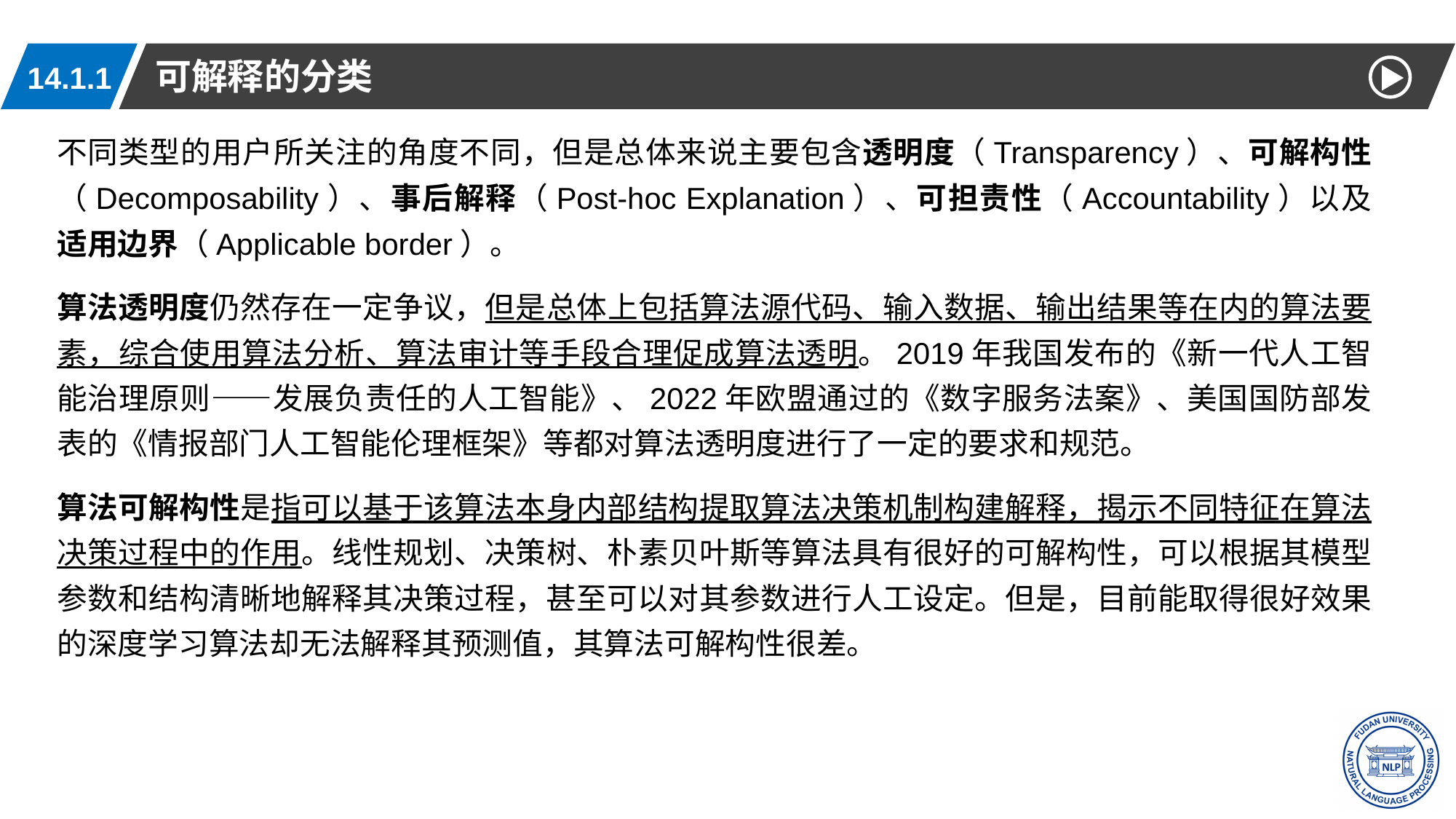

可解释的分类
14.1.1

不同类型的用户所关注的角度不同，但是总体来说主要包含透明度（Transparency）、可解构性（Decomposability）、事后解释（Post-hoc Explanation）、可担责性（Accountability）以及适用边界（Applicable border）。
算法透明度仍然存在一定争议，但是总体上包括算法源代码、输入数据、输出结果等在内的算法要素，综合使用算法分析、算法审计等手段合理促成算法透明。2019年我国发布的《新一代人工智能治理原则——发展负责任的人工智能》、2022年欧盟通过的《数字服务法案》、美国国防部发表的《情报部门人工智能伦理框架》等都对算法透明度进行了一定的要求和规范。
算法可解构性是指可以基于该算法本身内部结构提取算法决策机制构建解释，揭示不同特征在算法决策过程中的作用。线性规划、决策树、朴素贝叶斯等算法具有很好的可解构性，可以根据其模型参数和结构清晰地解释其决策过程，甚至可以对其参数进行人工设定。但是，目前能取得很好效果的深度学习算法却无法解释其预测值，其算法可解构性很差。
9